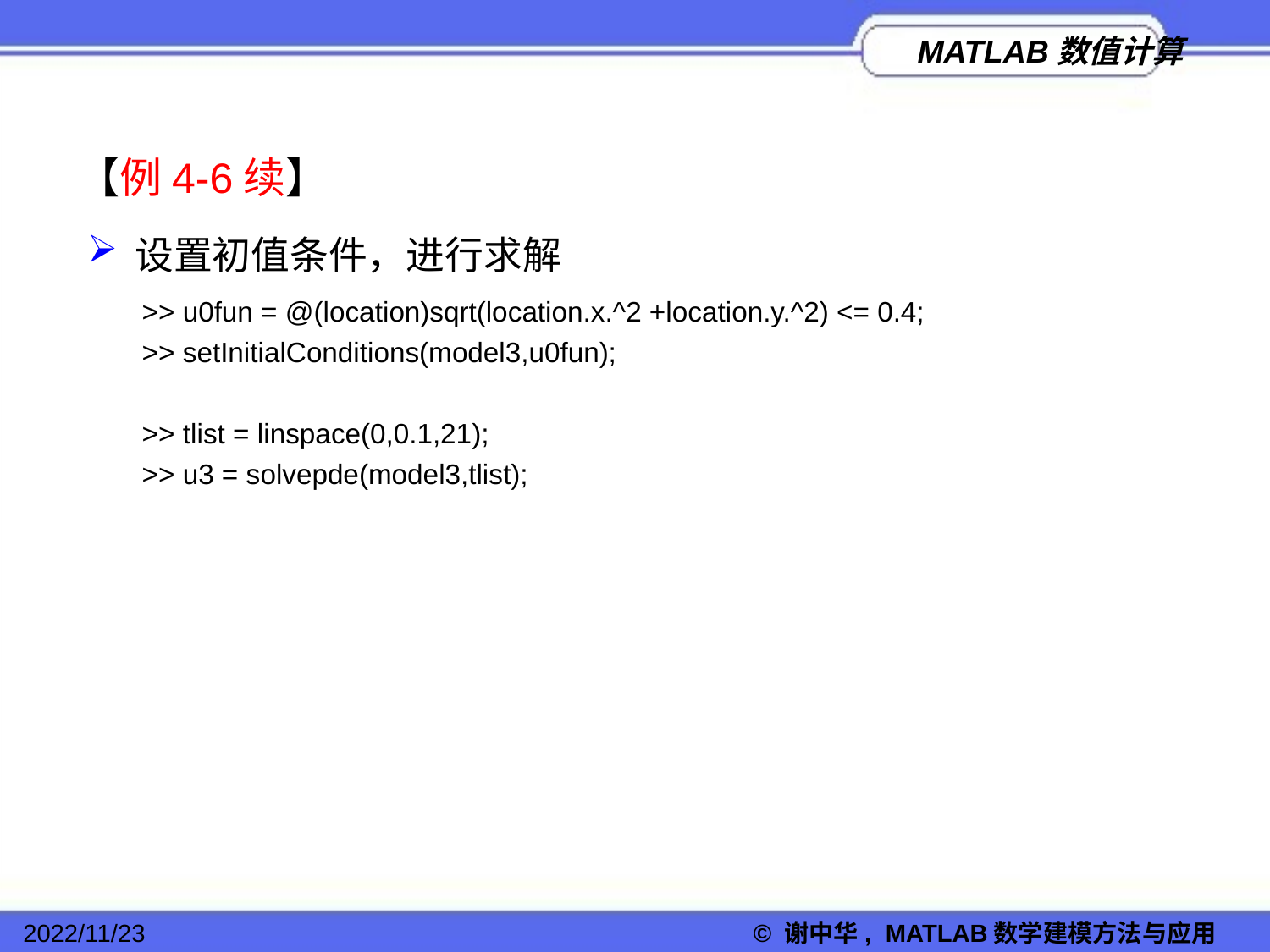

【例4-6续】
设置初值条件，进行求解
>> u0fun = @(location)sqrt(location.x.^2 +location.y.^2) <= 0.4;
>> setInitialConditions(model3,u0fun);

>> tlist = linspace(0,0.1,21);
>> u3 = solvepde(model3,tlist);
2022/11/23
© 谢中华,  MATLAB数学建模方法与应用